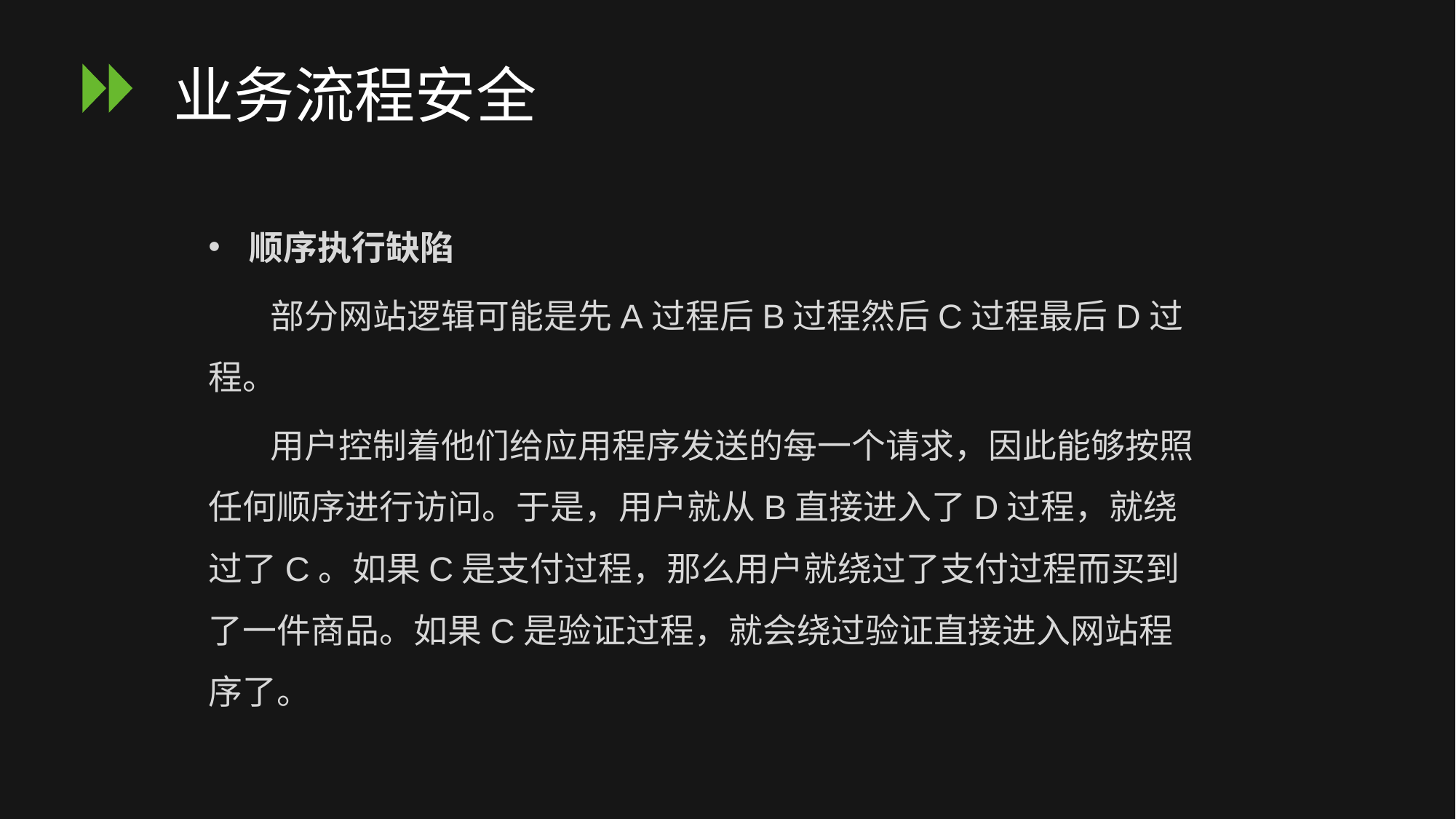

# 业务流程安全
顺序执行缺陷
       部分网站逻辑可能是先A过程后B过程然后C过程最后D过程。
       用户控制着他们给应用程序发送的每一个请求，因此能够按照任何顺序进行访问。于是，用户就从B直接进入了D过程，就绕过了C。如果C是支付过程，那么用户就绕过了支付过程而买到了一件商品。如果C是验证过程，就会绕过验证直接进入网站程序了。